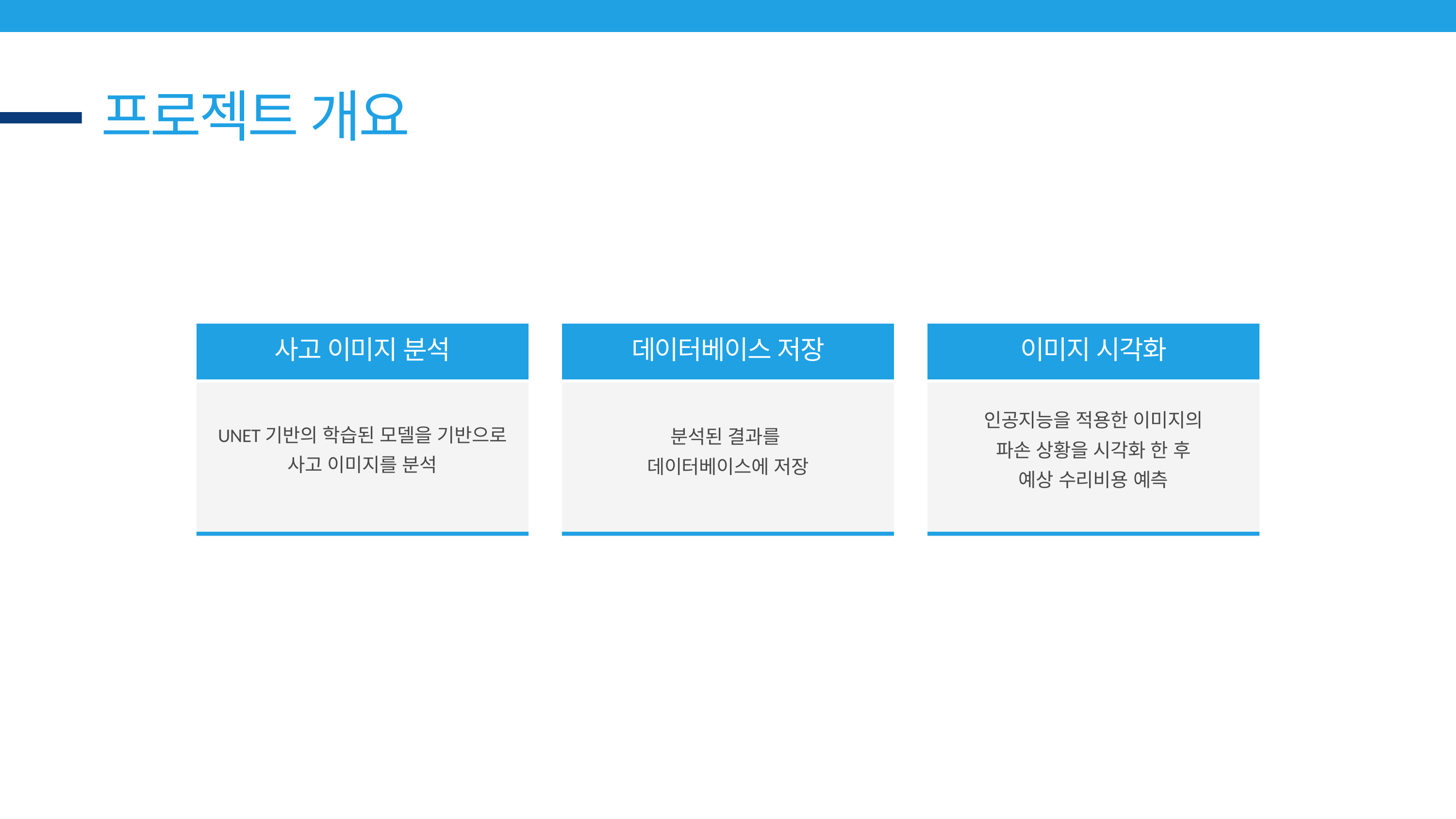

프로젝트 개요

사고 이미지 분석
데이터베이스 저장
이미지 시각화
인공지능을 적용한 이미지의
파손 상황을 시각화 한 후
예상 수리비용 예측
UNET기반의 학습된 모델을 기반으로
사고 이미지를 분석
분석된 결과를
데이터베이스에 저장